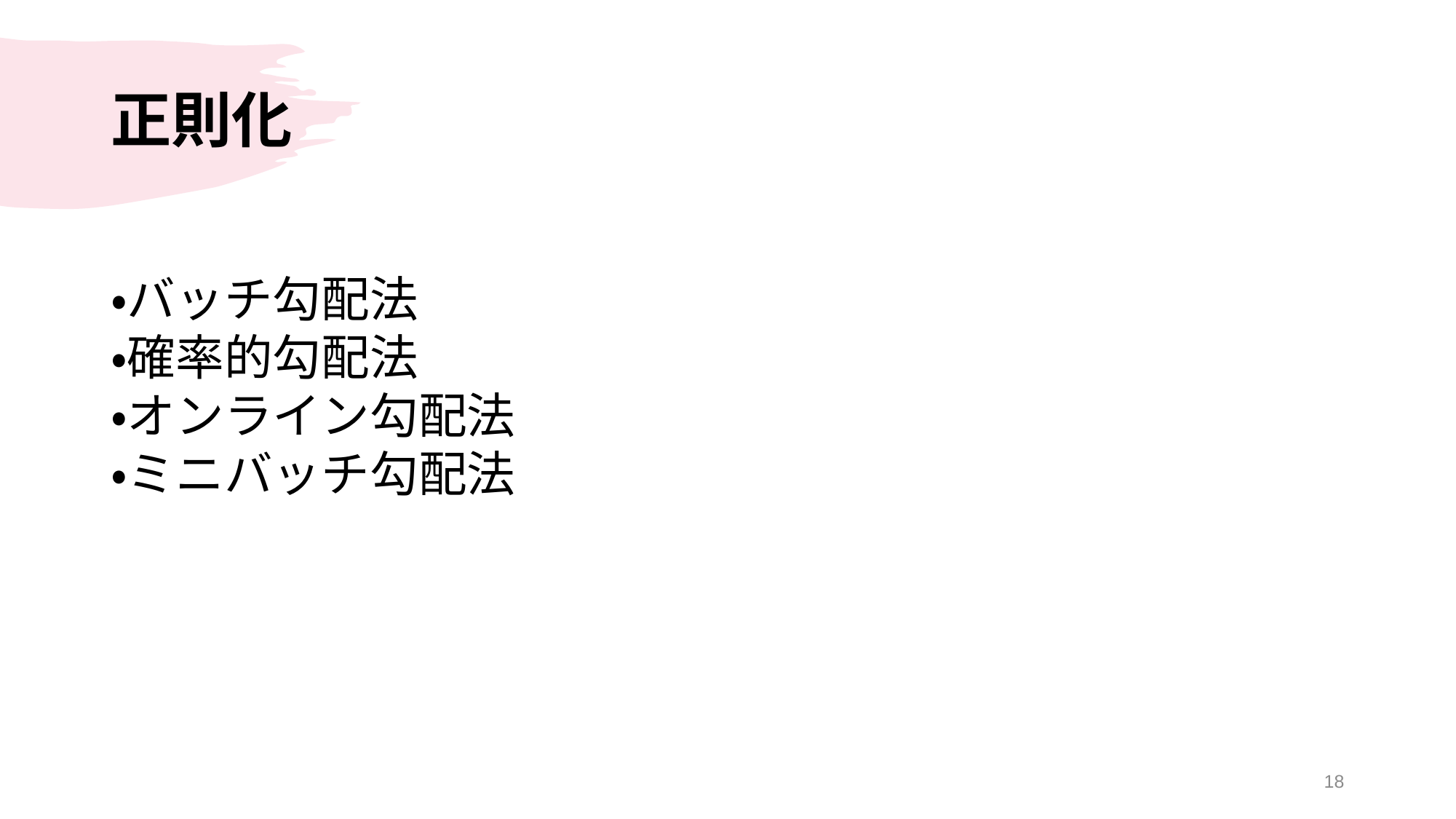

# 正則化
・バッチ勾配法
・確率的勾配法
・オンライン勾配法
・ミニバッチ勾配法
18